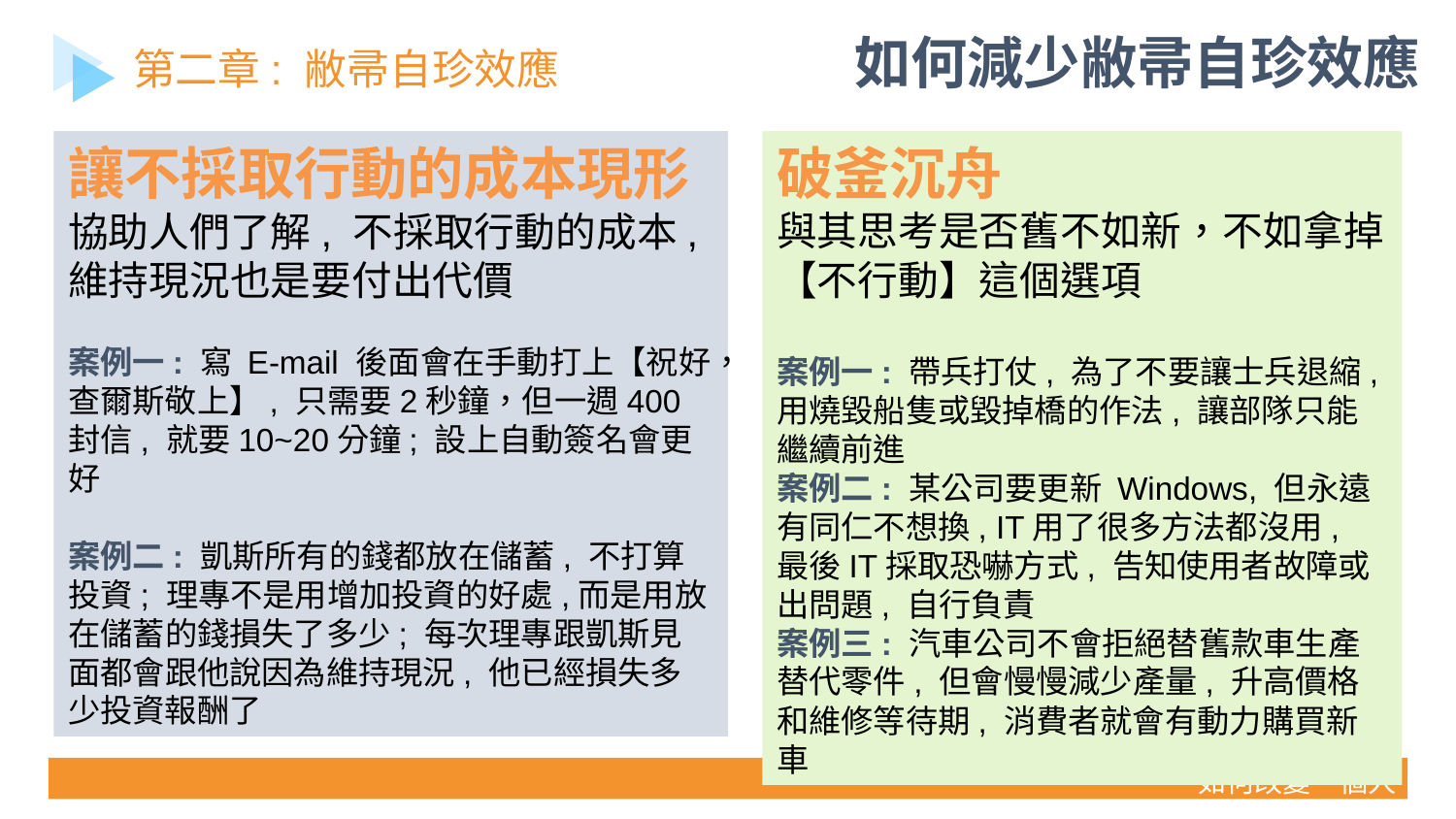

如何減少敝帚自珍效應

第二章: 敝帚自珍效應
讓不採取行動的成本現形
協助人們了解, 不採取行動的成本, 維持現況也是要付出代價

案例一: 寫 E-mail 後面會在手動打上【祝好，查爾斯敬上】, 只需要2秒鐘，但一週400封信, 就要10~20分鐘; 設上自動簽名會更好

案例二: 凱斯所有的錢都放在儲蓄, 不打算投資; 理專不是用增加投資的好處,而是用放在儲蓄的錢損失了多少; 每次理專跟凱斯見面都會跟他說因為維持現況, 他已經損失多少投資報酬了
破釜沉舟
與其思考是否舊不如新，不如拿掉【不行動】這個選項

案例一: 帶兵打仗, 為了不要讓士兵退縮, 用燒毀船隻或毀掉橋的作法, 讓部隊只能繼續前進
案例二: 某公司要更新 Windows, 但永遠有同仁不想換, IT用了很多方法都沒用, 最後IT採取恐嚇方式, 告知使用者故障或出問題, 自行負責
案例三: 汽車公司不會拒絕替舊款車生產替代零件, 但會慢慢減少產量, 升高價格和維修等待期, 消費者就會有動力購買新車